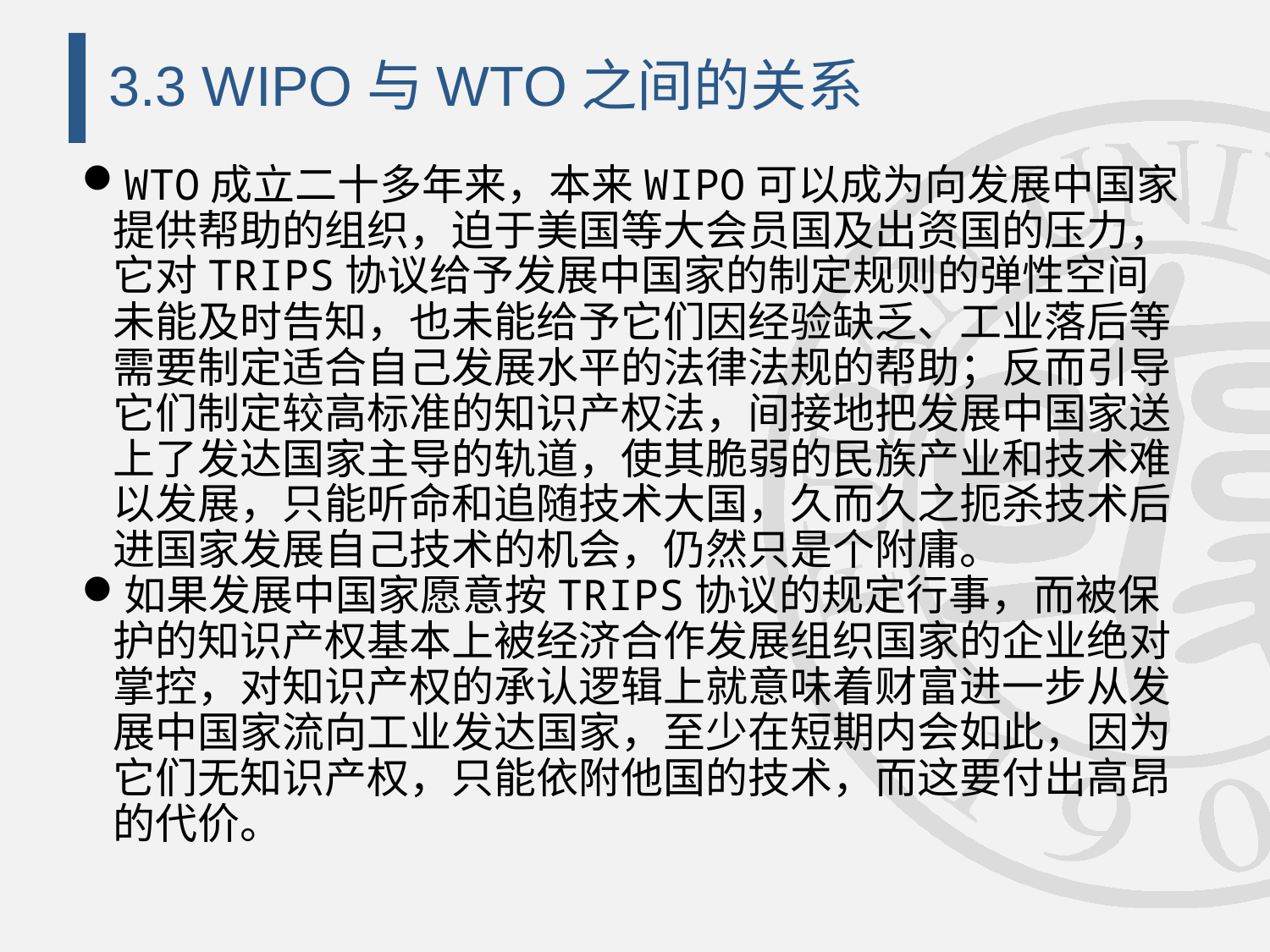

# 3.3 WIPO与WTO之间的关系
WTO成立二十多年来，本来WIPO可以成为向发展中国家提供帮助的组织，迫于美国等大会员国及出资国的压力，它对TRIPS协议给予发展中国家的制定规则的弹性空间未能及时告知，也未能给予它们因经验缺乏、工业落后等需要制定适合自己发展水平的法律法规的帮助；反而引导它们制定较高标准的知识产权法，间接地把发展中国家送上了发达国家主导的轨道，使其脆弱的民族产业和技术难以发展，只能听命和追随技术大国，久而久之扼杀技术后进国家发展自己技术的机会，仍然只是个附庸。
如果发展中国家愿意按TRIPS协议的规定行事，而被保护的知识产权基本上被经济合作发展组织国家的企业绝对掌控，对知识产权的承认逻辑上就意味着财富进一步从发展中国家流向工业发达国家，至少在短期内会如此，因为它们无知识产权，只能依附他国的技术，而这要付出高昂的代价。